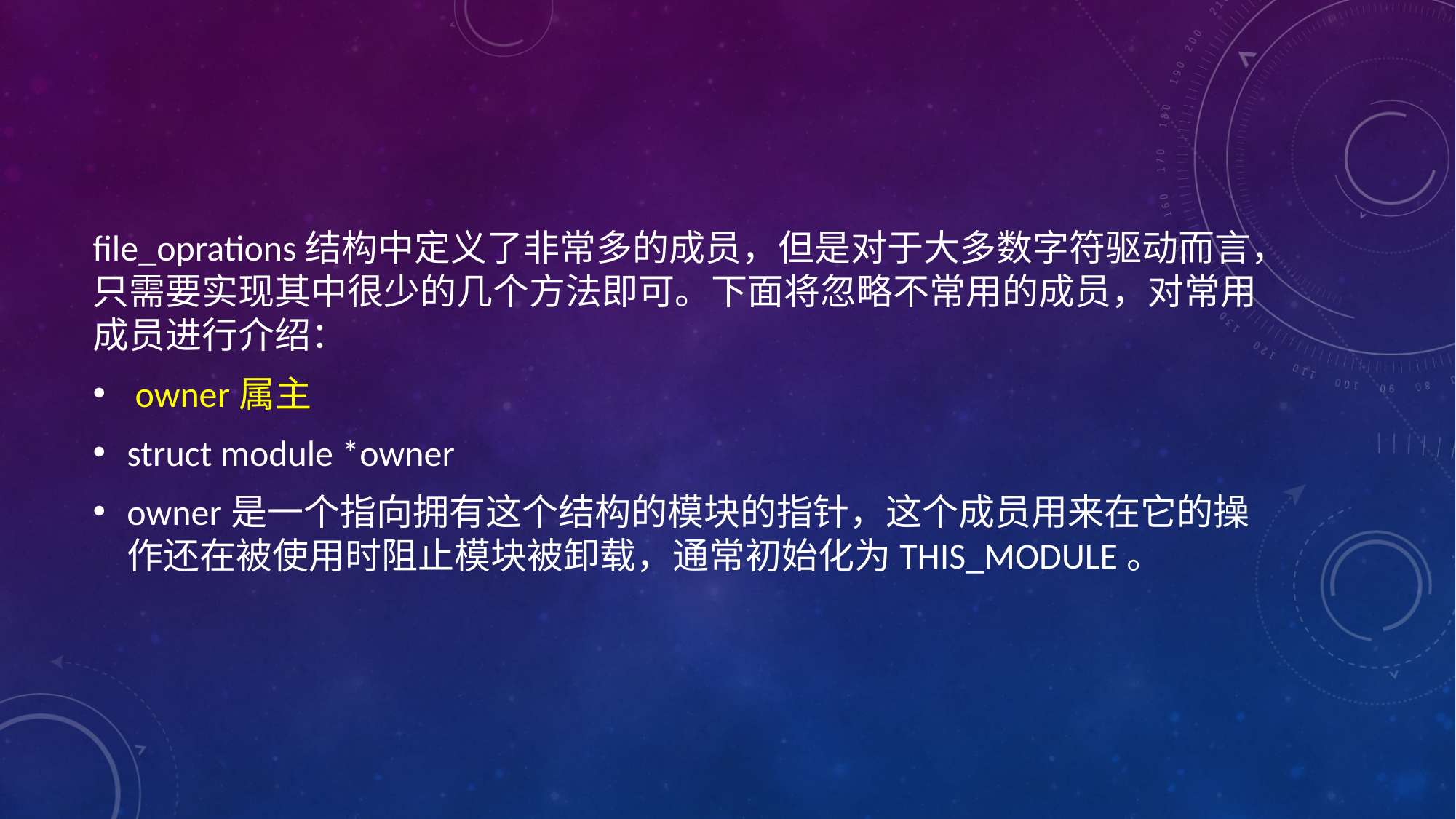

#
file_oprations结构中定义了非常多的成员，但是对于大多数字符驱动而言，只需要实现其中很少的几个方法即可。下面将忽略不常用的成员，对常用成员进行介绍：
 owner属主
struct module *owner
owner是一个指向拥有这个结构的模块的指针，这个成员用来在它的操作还在被使用时阻止模块被卸载，通常初始化为THIS_MODULE。